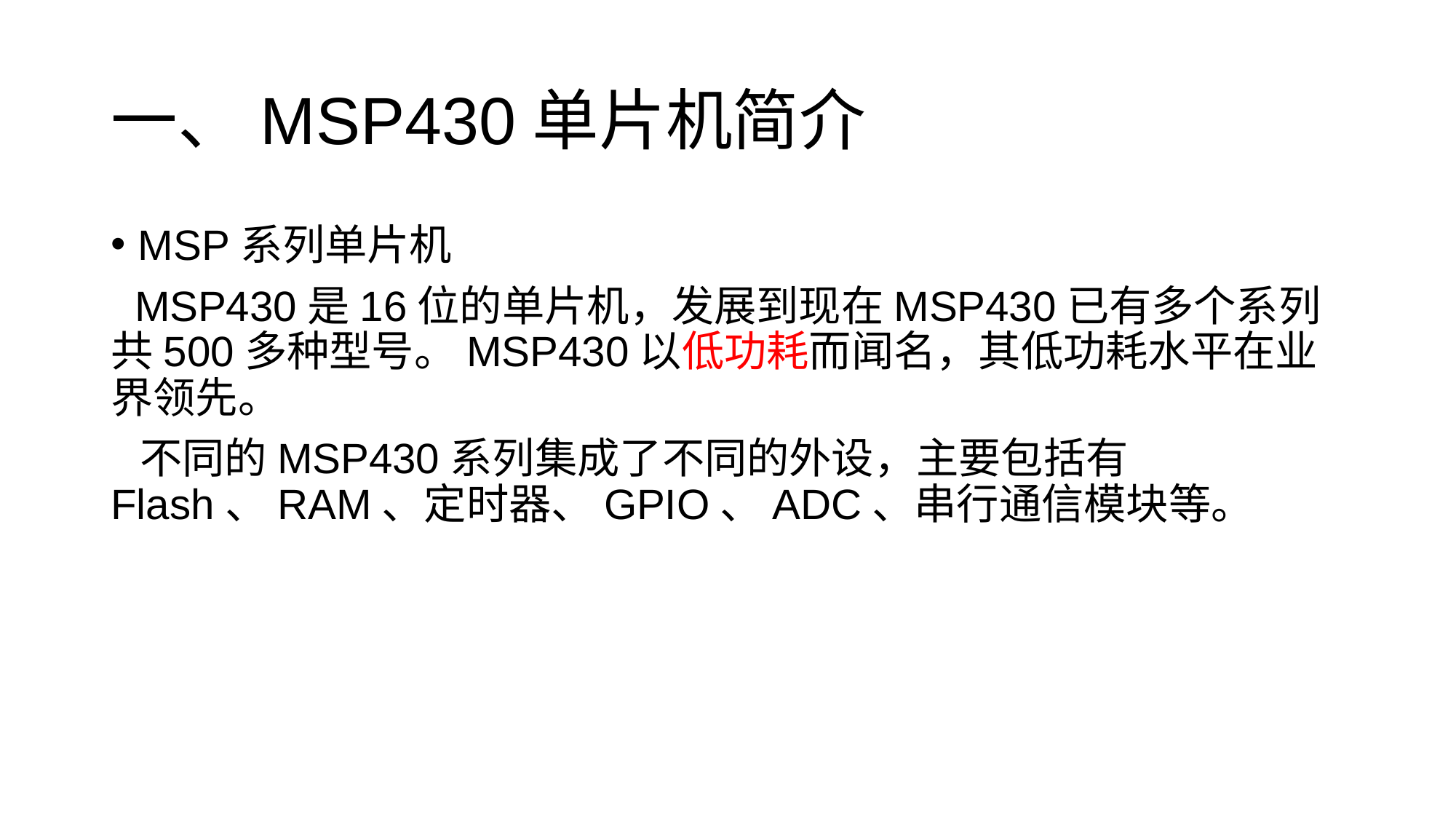

# 一、MSP430单片机简介
MSP系列单片机
  MSP430是16位的单片机，发展到现在MSP430已有多个系列共500多种型号。MSP430以低功耗而闻名，其低功耗水平在业界领先。
  不同的MSP430系列集成了不同的外设，主要包括有Flash、RAM、定时器、GPIO、ADC、串行通信模块等。